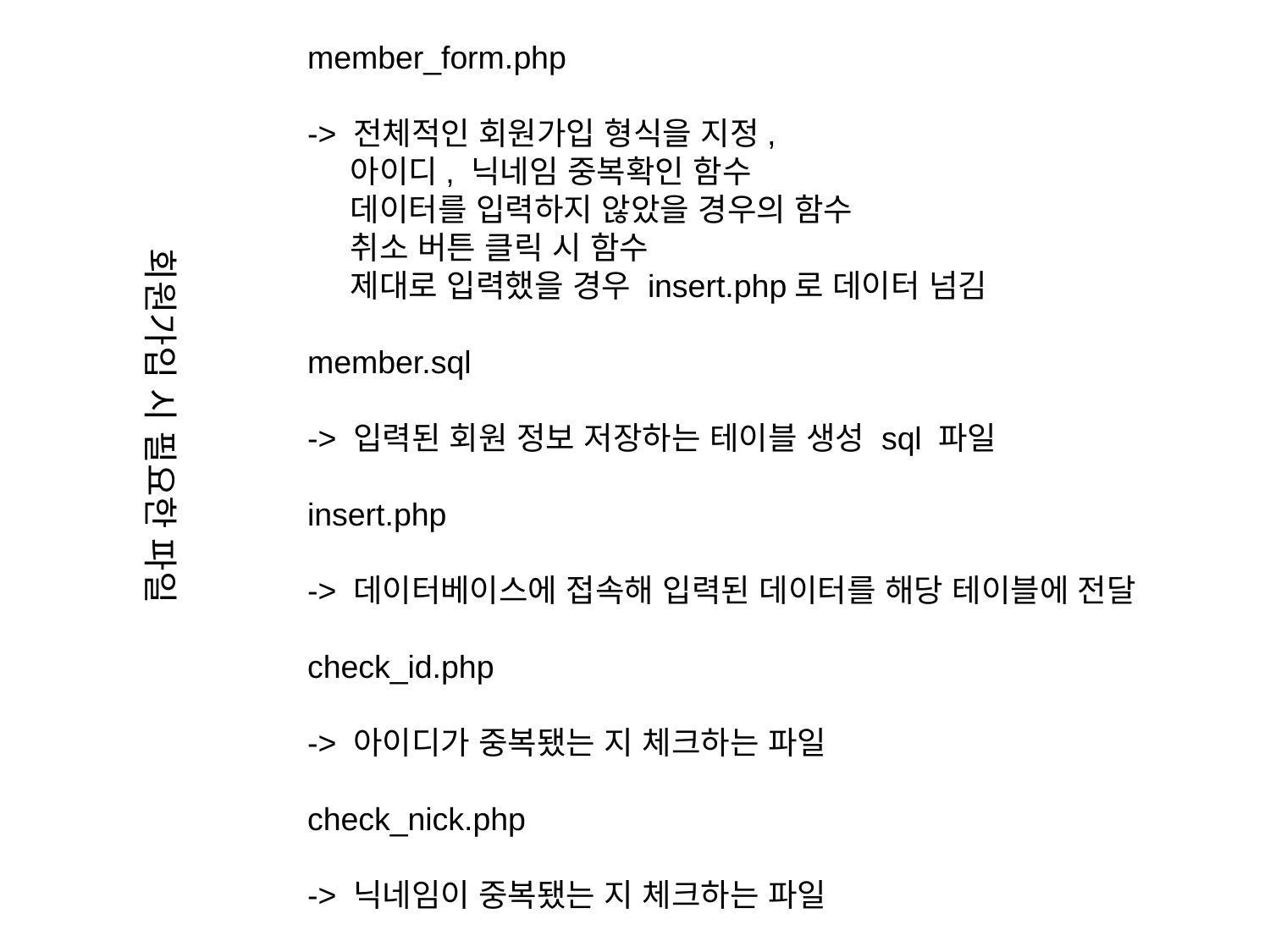

member_form.php

-> 전체적인 회원가입 형식을 지정,
    아이디, 닉네임 중복확인 함수
    데이터를 입력하지 않았을 경우의 함수
    취소 버튼 클릭 시 함수
    제대로 입력했을 경우 insert.php로 데이터 넘김

member.sql

-> 입력된 회원 정보 저장하는 테이블 생성 sql 파일

insert.php

-> 데이터베이스에 접속해 입력된 데이터를 해당 테이블에 전달

check_id.php

-> 아이디가 중복됐는 지 체크하는 파일

check_nick.php

-> 닉네임이 중복됐는 지 체크하는 파일
회원가입 시 필요한 파일